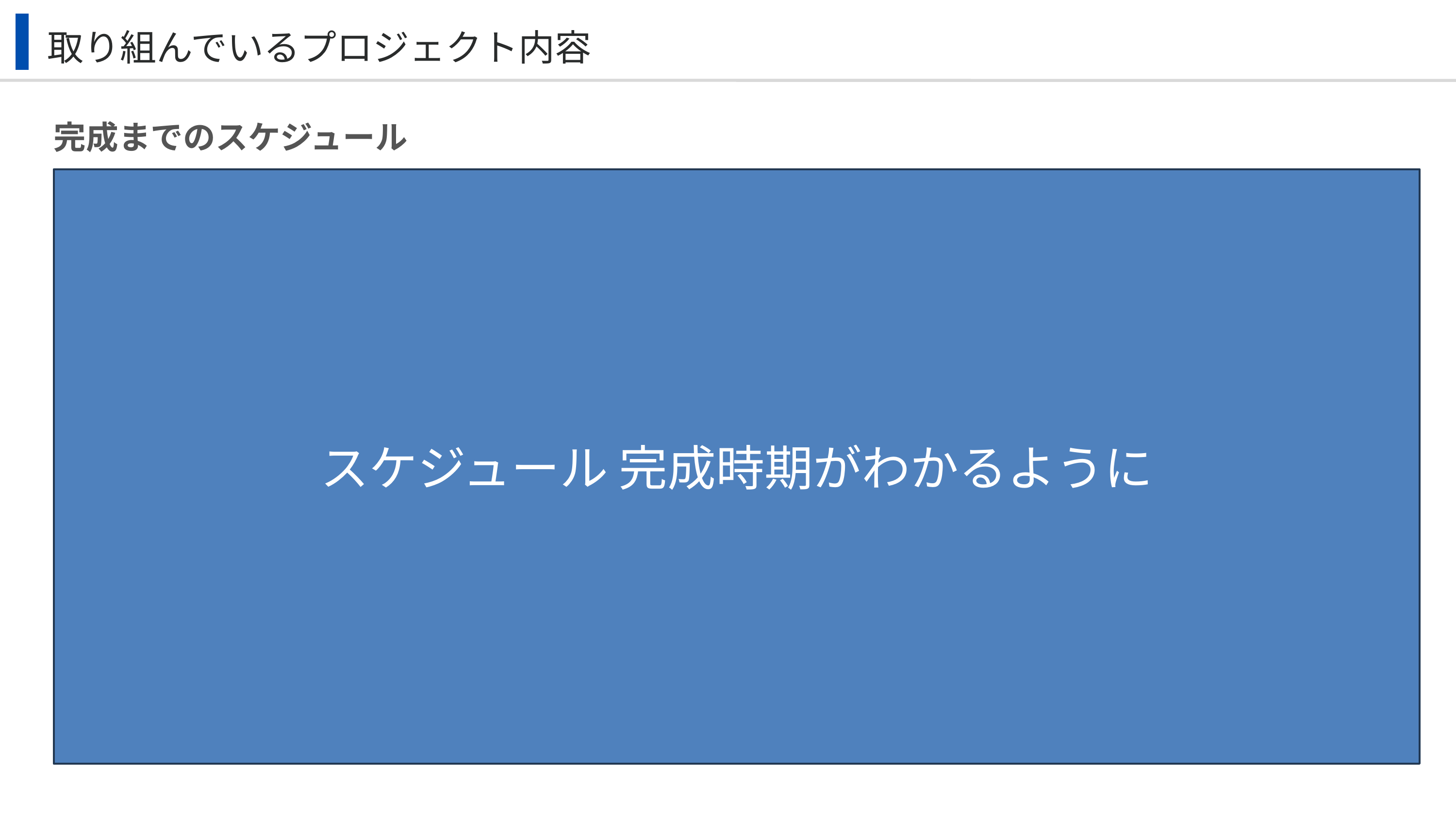

取り組んでいるプロジェクト内容

完成までのスケジュール
スケジュール 完成時期がわかるように